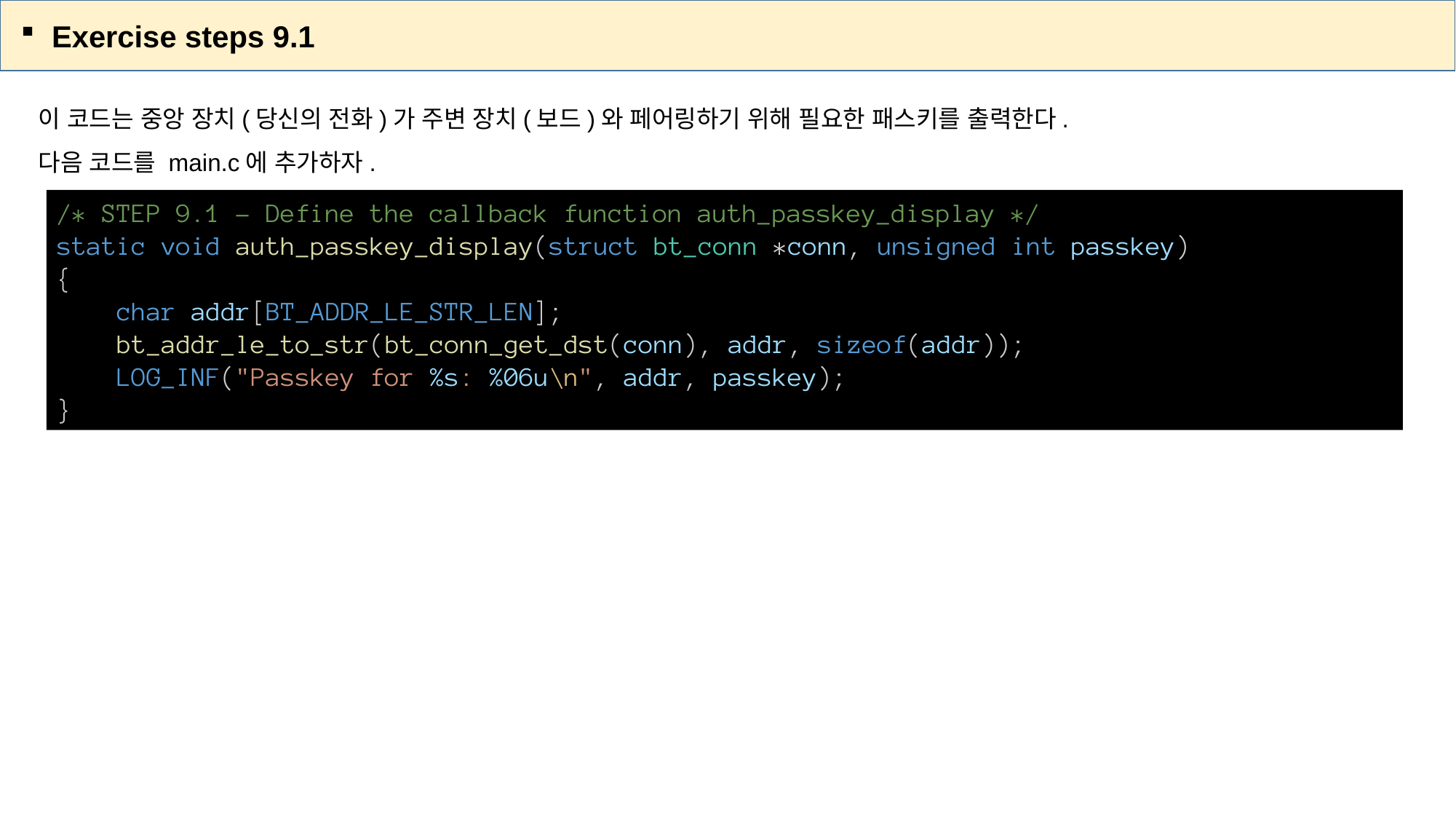

Exercise steps 9.1
이 코드는 중앙 장치(당신의 전화)가 주변 장치(보드)와 페어링하기 위해 필요한 패스키를 출력한다.
다음 코드를 main.c에 추가하자.
/* STEP 9.1 - Define the callback function auth_passkey_display */
static void auth_passkey_display(struct bt_conn *conn, unsigned int passkey)
{
    char addr[BT_ADDR_LE_STR_LEN];
    bt_addr_le_to_str(bt_conn_get_dst(conn), addr, sizeof(addr));
    LOG_INF("Passkey for %s: %06u\n", addr, passkey);
}